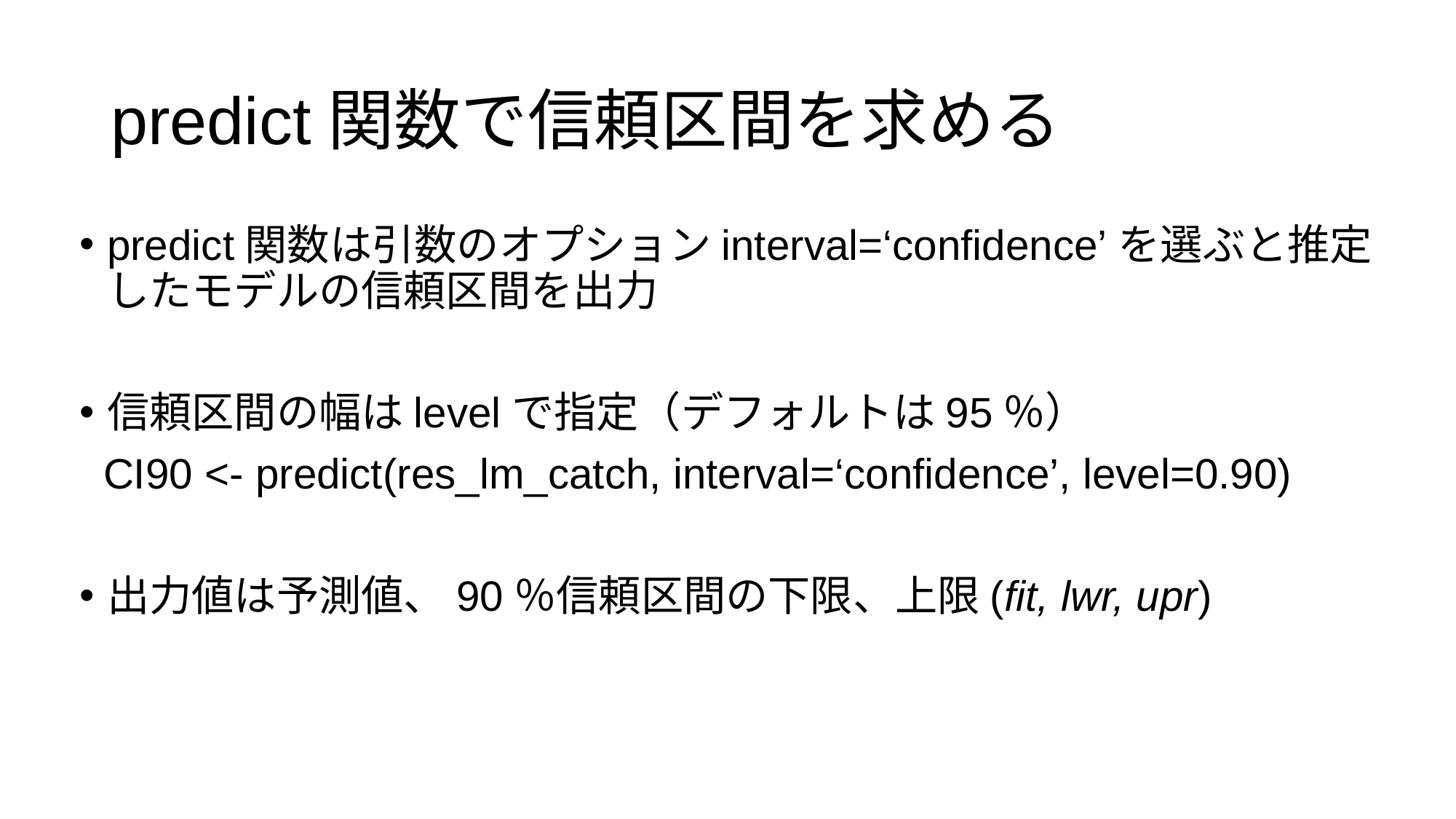

# predict関数で信頼区間を求める
predict関数は引数のオプションinterval=‘confidence’を選ぶと推定したモデルの信頼区間を出力

信頼区間の幅はlevelで指定（デフォルトは95％）
  CI90 <- predict(res_lm_catch, interval=‘confidence’, level=0.90)

出力値は予測値、90％信頼区間の下限、上限(fit, lwr, upr)